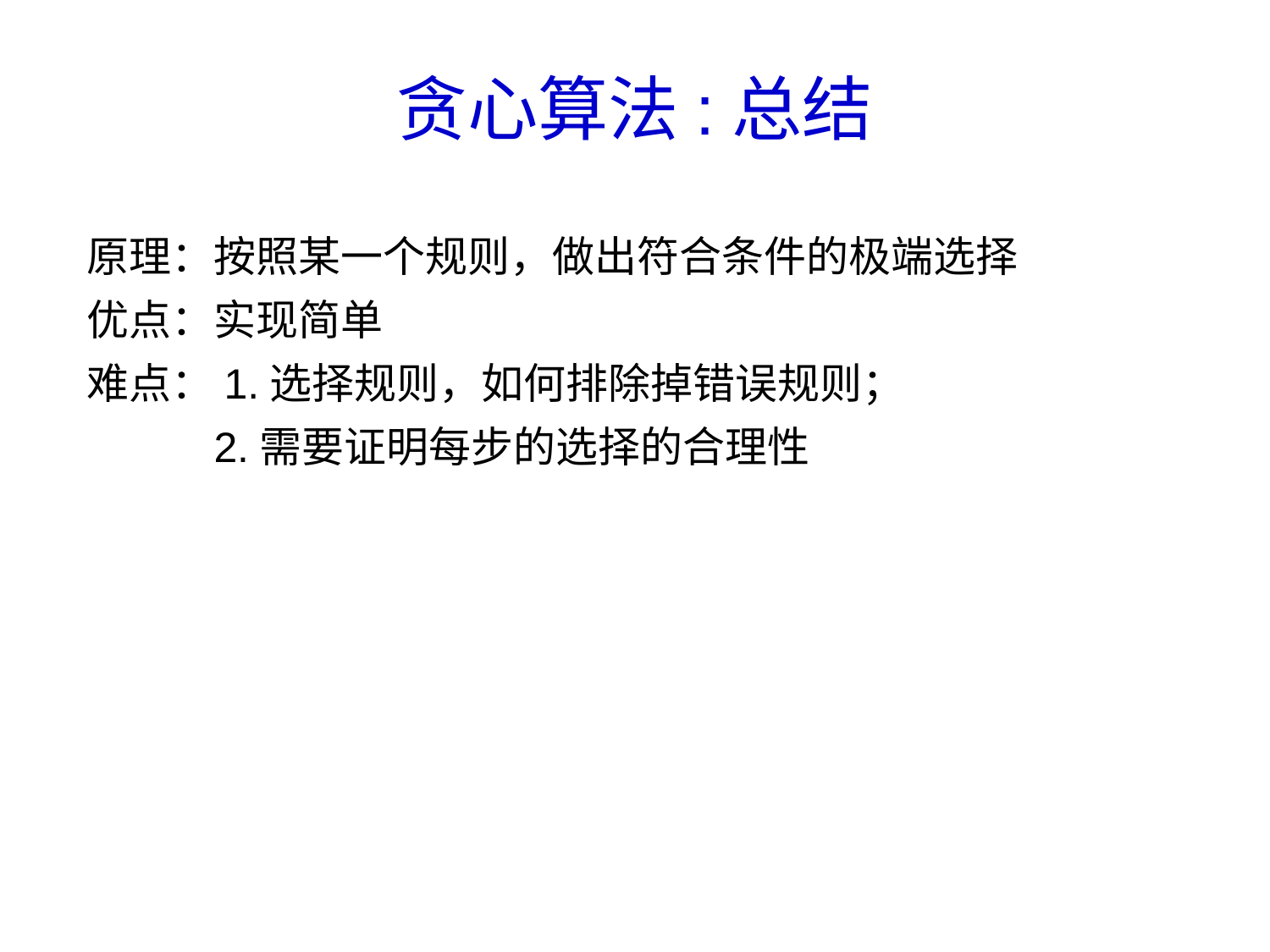

# 贪心算法:总结
原理：按照某一个规则，做出符合条件的极端选择
优点：实现简单
难点：1.选择规则，如何排除掉错误规则；
	2.需要证明每步的选择的合理性

55